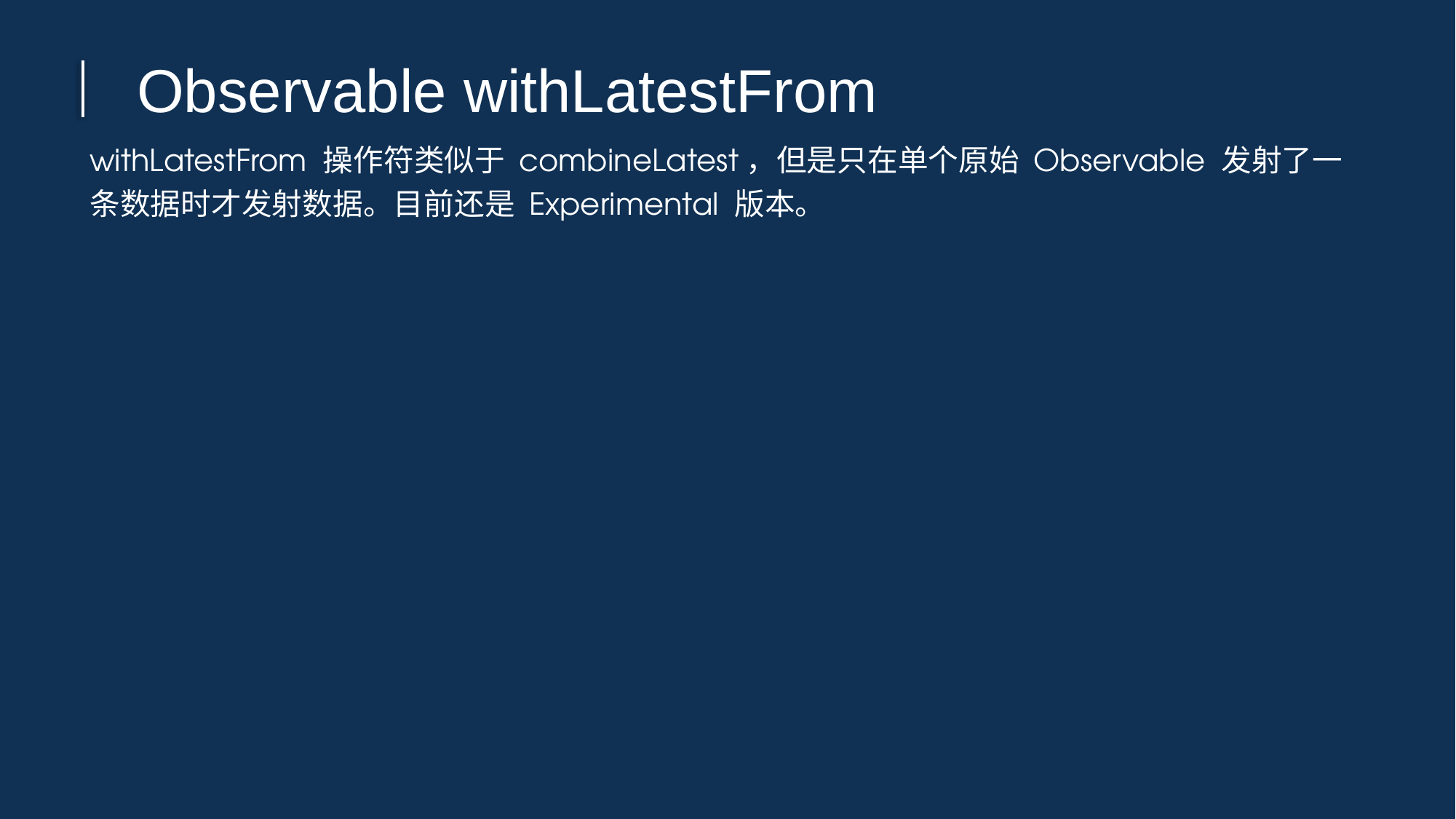

Observable withLatestFrom
withLatestFrom 操作符类似于 combineLatest，但是只在单个原始 Observable 发射了一条数据时才发射数据。目前还是 Experimental 版本。